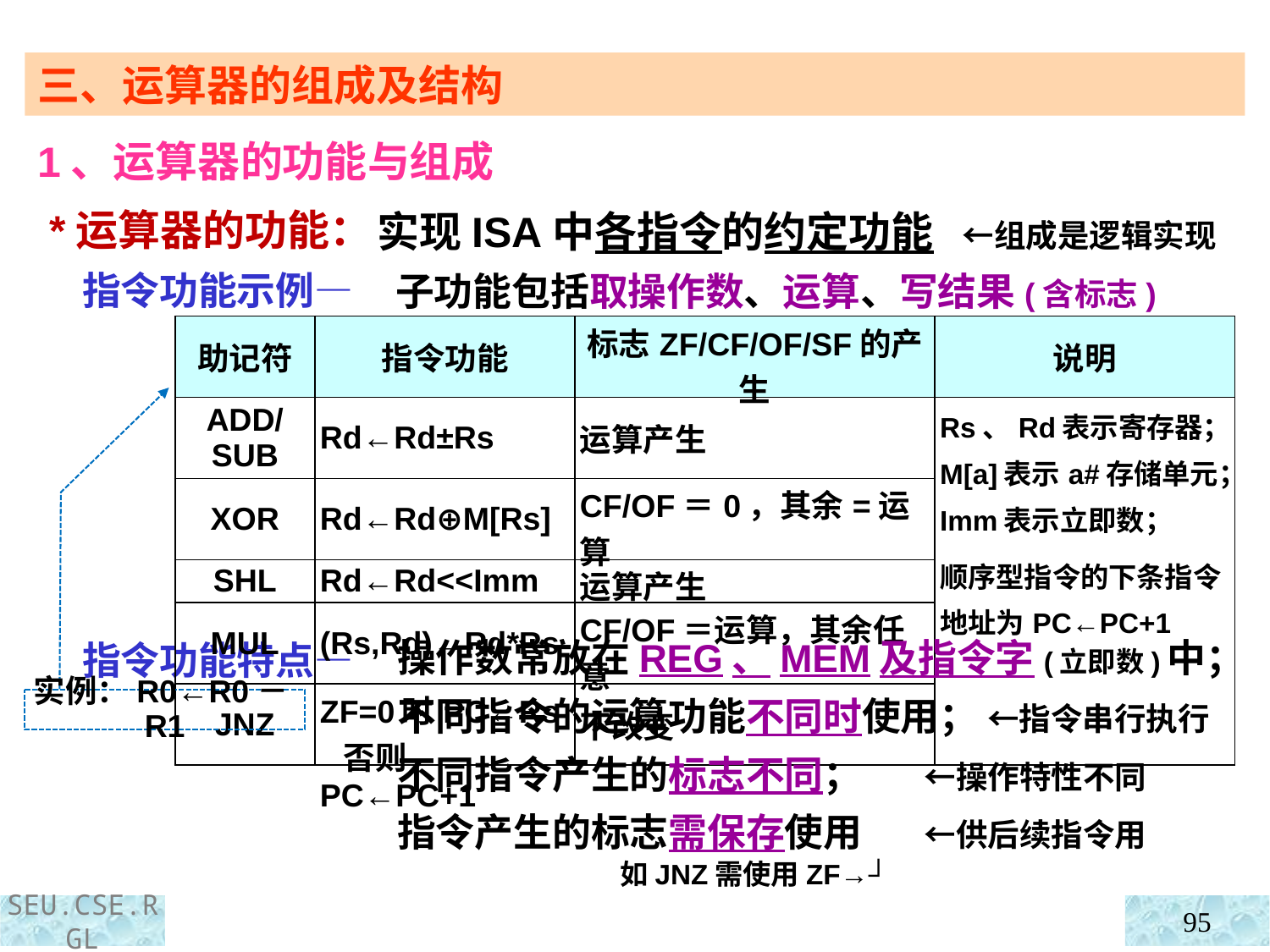

三、运算器的组成及结构
1、运算器的功能与组成
 *运算器的功能：
    指令功能示例—

    指令功能特点—
实现ISA中各指令的约定功能   ←组成是逻辑实现
 子功能包括取操作数、运算、写结果(含标志)
| 助记符 | 指令功能 | 标志ZF/CF/OF/SF的产生 | 说明 |
| --- | --- | --- | --- |
| ADD/SUB | Rd←Rd±Rs | 运算产生 | Rs、Rd表示寄存器； M[a]表示a#存储单元； Imm表示立即数； 顺序型指令的下条指令地址为PC←PC+1 |
| XOR | Rd←Rd⊕M[Rs] | CF/OF＝0，其余=运算 |  |
| SHL | Rd←Rd<<Imm | 运算产生 |  |
| MUL | (Rs,Rd)←Rd\*Rs | CF/OF＝运算，其余任意 |  |
| JNZ | ZF=0时PC←Rs 否则PC←PC+1 | 不改变 |  |
操作数常放在REG、MEM及指令字(立即数)中；
不同指令的运算功能不同时使用； ←指令串行执行
不同指令产生的标志不同；       ←操作特性不同
指令产生的标志需保存使用       ←供后续指令用
                                  如JNZ需使用ZF→┘
实例：R0←R0－R1
95